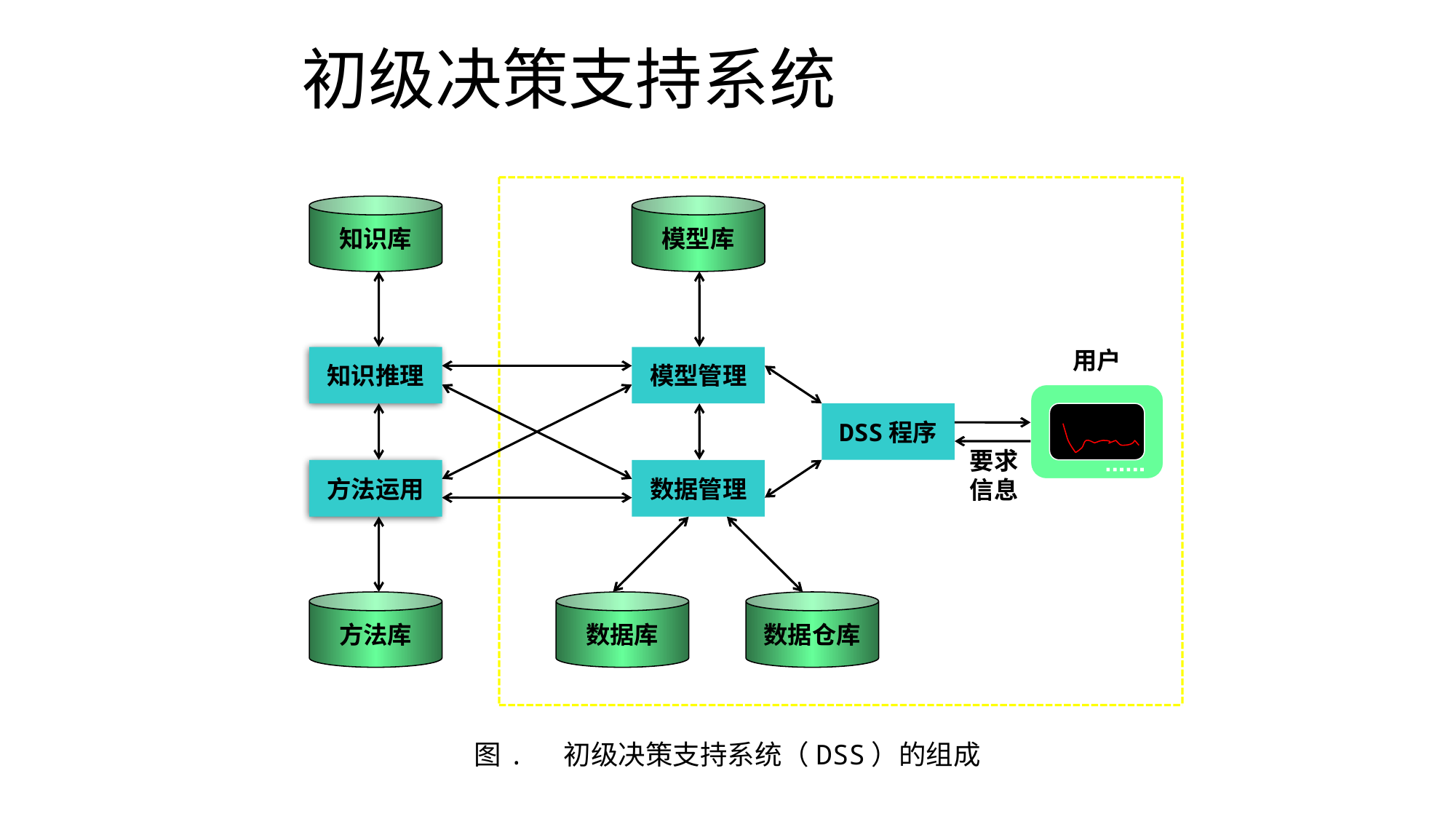

# 初级决策支持系统

知识库
知识推理
方法运用
方法库
模型库

用户

模型管理

DSS程序

要求
信息

数据管理

数据库
数据仓库
图.  初级决策支持系统（DSS）的组成